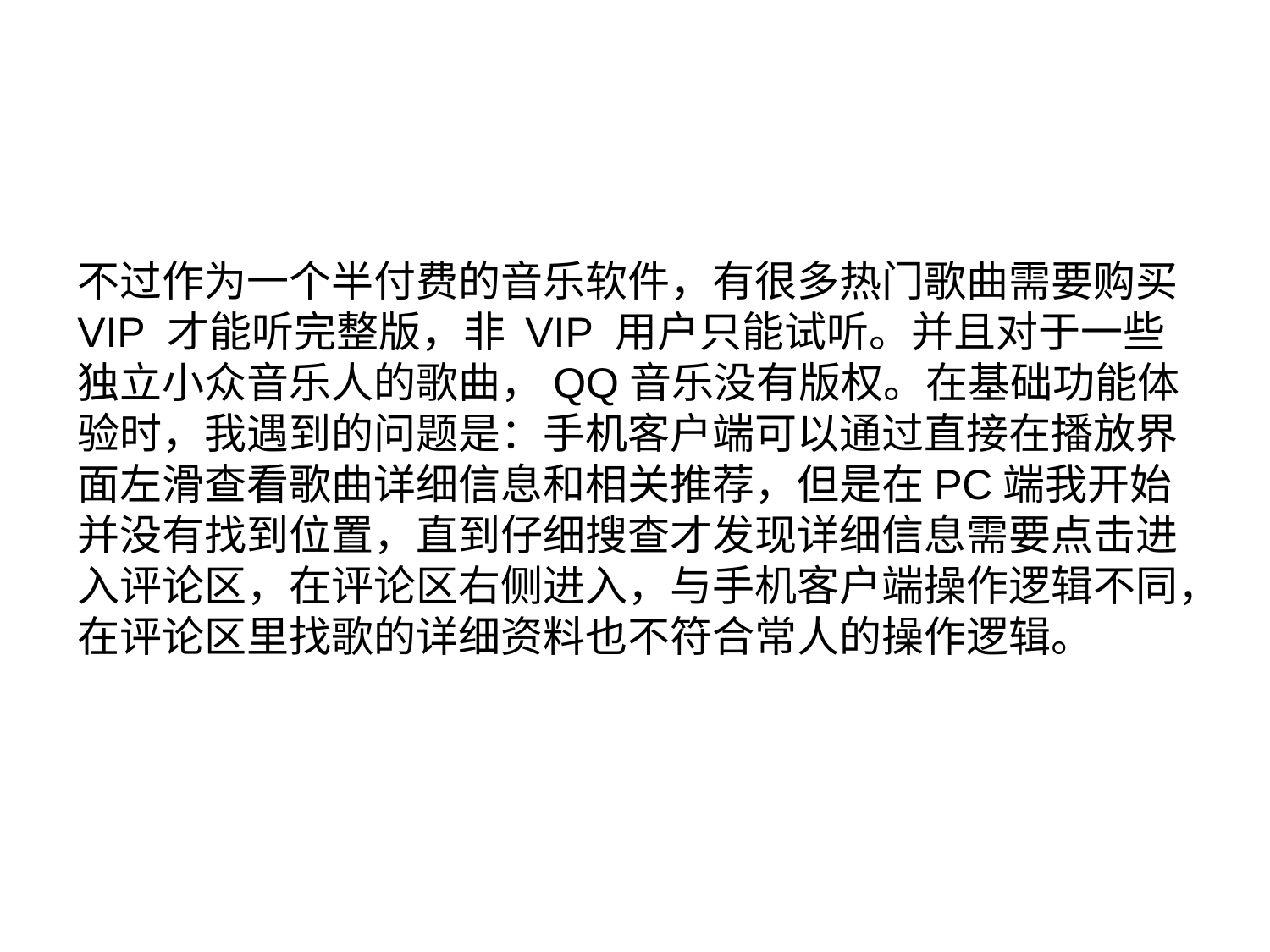

# 不过作为一个半付费的音乐软件，有很多热门歌曲需要购买 VIP 才能听完整版，非 VIP 用户只能试听。并且对于一些独立小众音乐人的歌曲，QQ音乐没有版权。在基础功能体验时，我遇到的问题是：手机客户端可以通过直接在播放界面左滑查看歌曲详细信息和相关推荐，但是在PC端我开始并没有找到位置，直到仔细搜查才发现详细信息需要点击进入评论区，在评论区右侧进入，与手机客户端操作逻辑不同，在评论区里找歌的详细资料也不符合常人的操作逻辑。